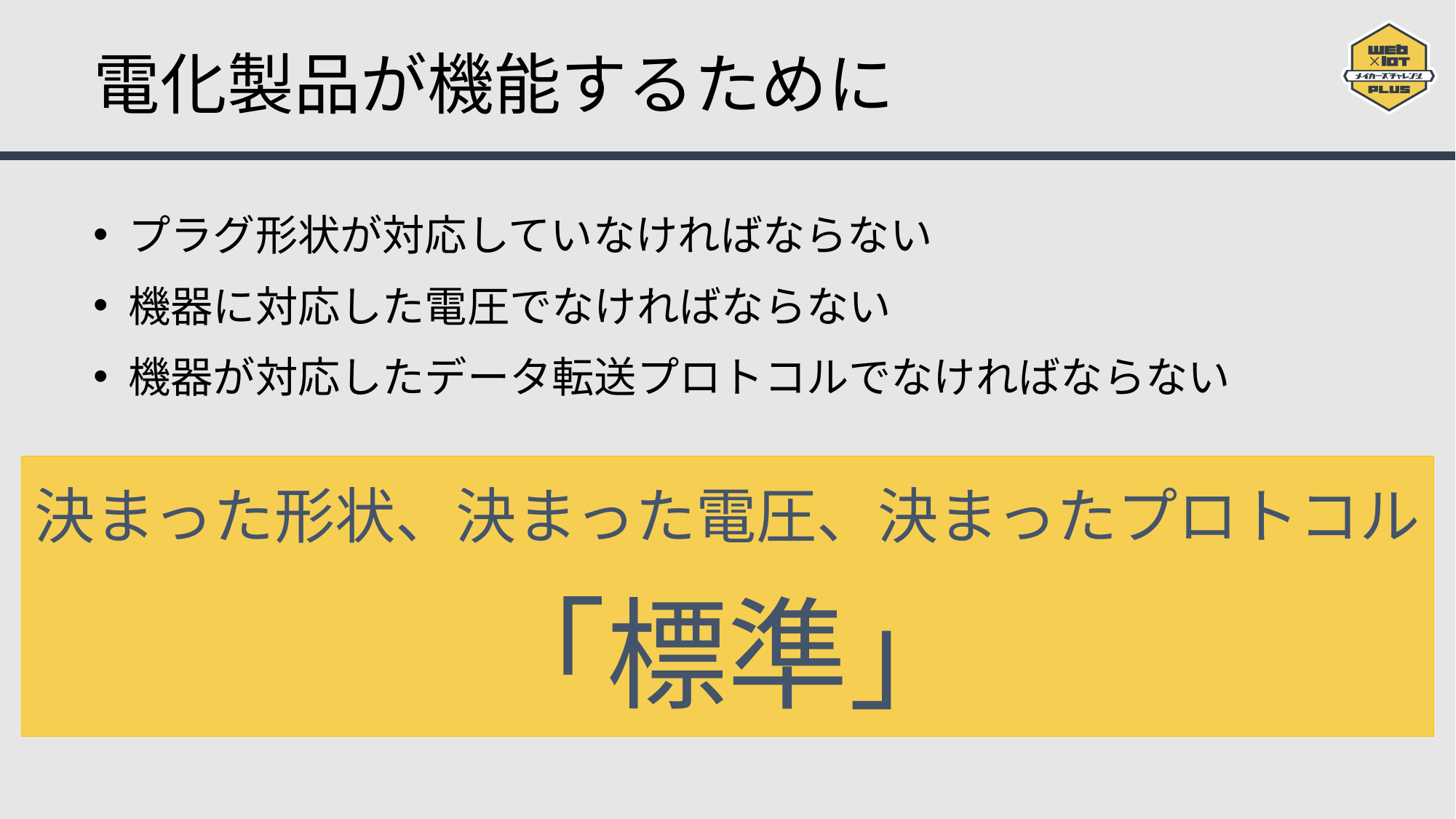

# 電化製品が機能するために
プラグ形状が対応していなければならない
機器に対応した電圧でなければならない
機器が対応したデータ転送プロトコルでなければならない
決まった形状、決まった電圧、決まったプロトコル
「標準」